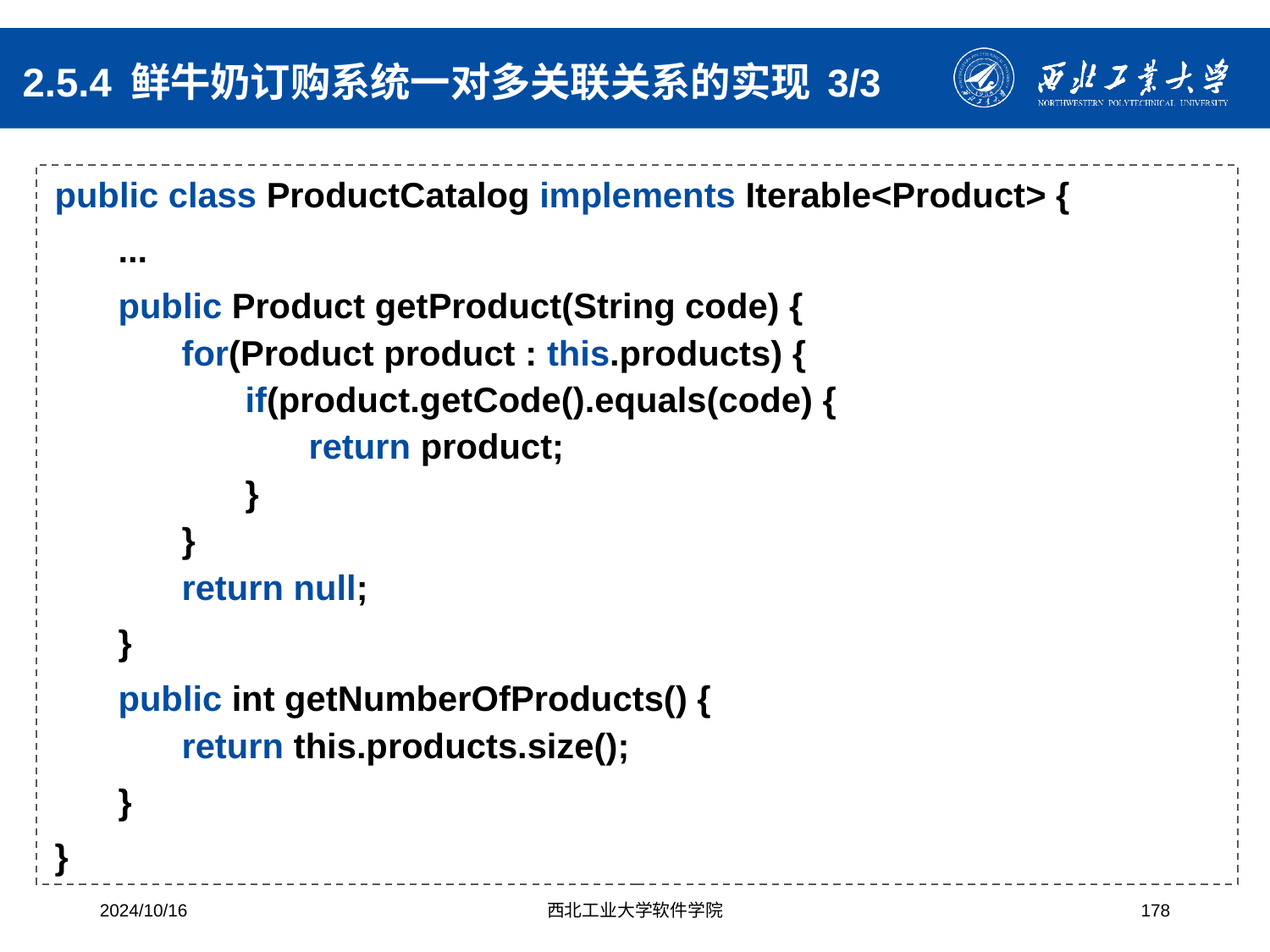

# 2.5.4 鲜牛奶订购系统一对多关联关系的实现 3/3
public class ProductCatalog implements Iterable<Product> {
...
public Product getProduct(String code) {
for(Product product : this.products) {
if(product.getCode().equals(code) {
return product;
}
}
return null;
}
public int getNumberOfProducts() {
return this.products.size();
}
}
2024/10/16
西北工业大学软件学院
178